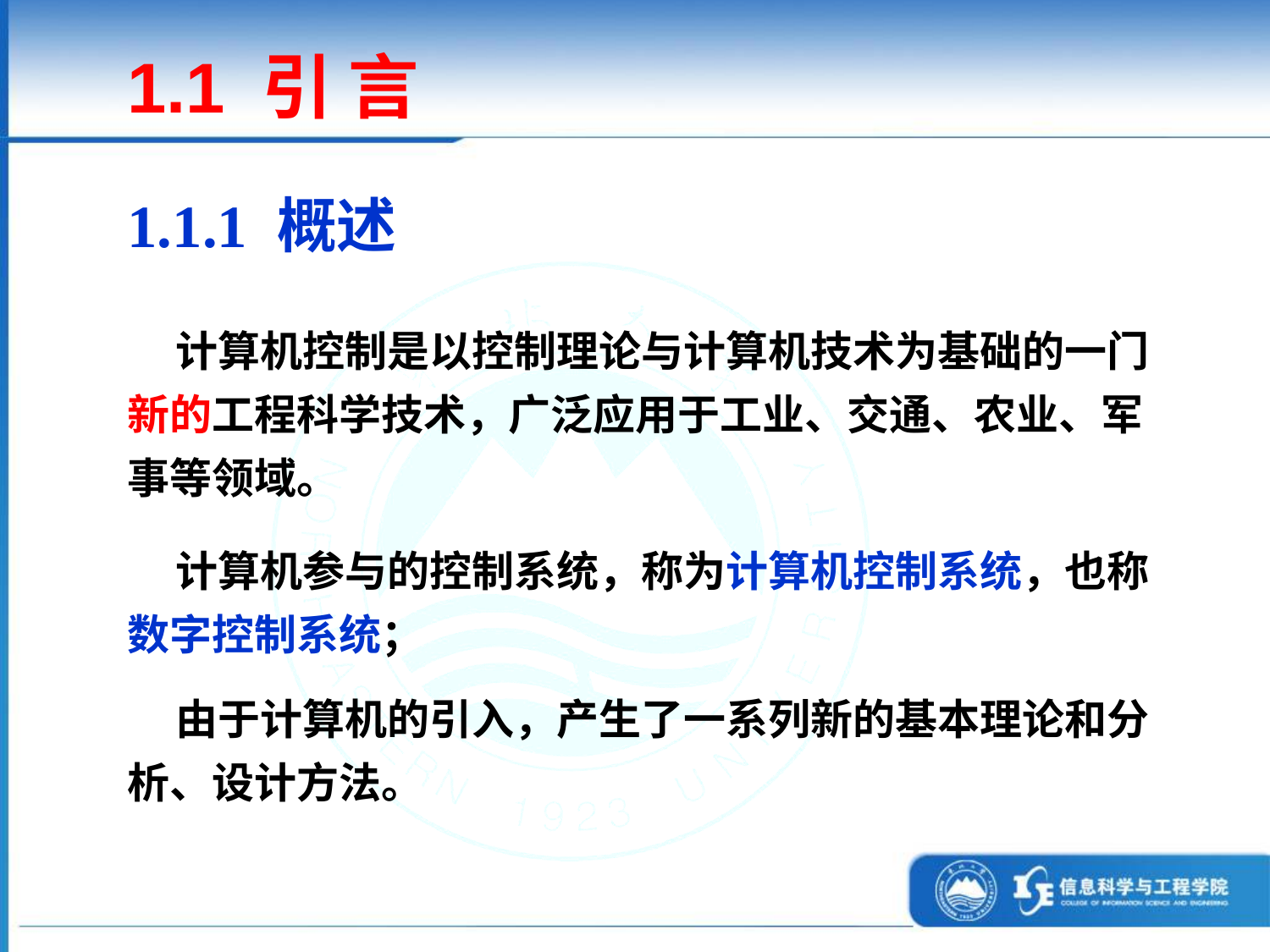

1.1 引 言
1.1.1 概述
    计算机控制是以控制理论与计算机技术为基础的一门新的工程科学技术，广泛应用于工业、交通、农业、军事等领域。
    计算机参与的控制系统，称为计算机控制系统，也称数字控制系统；
    由于计算机的引入，产生了一系列新的基本理论和分析、设计方法。